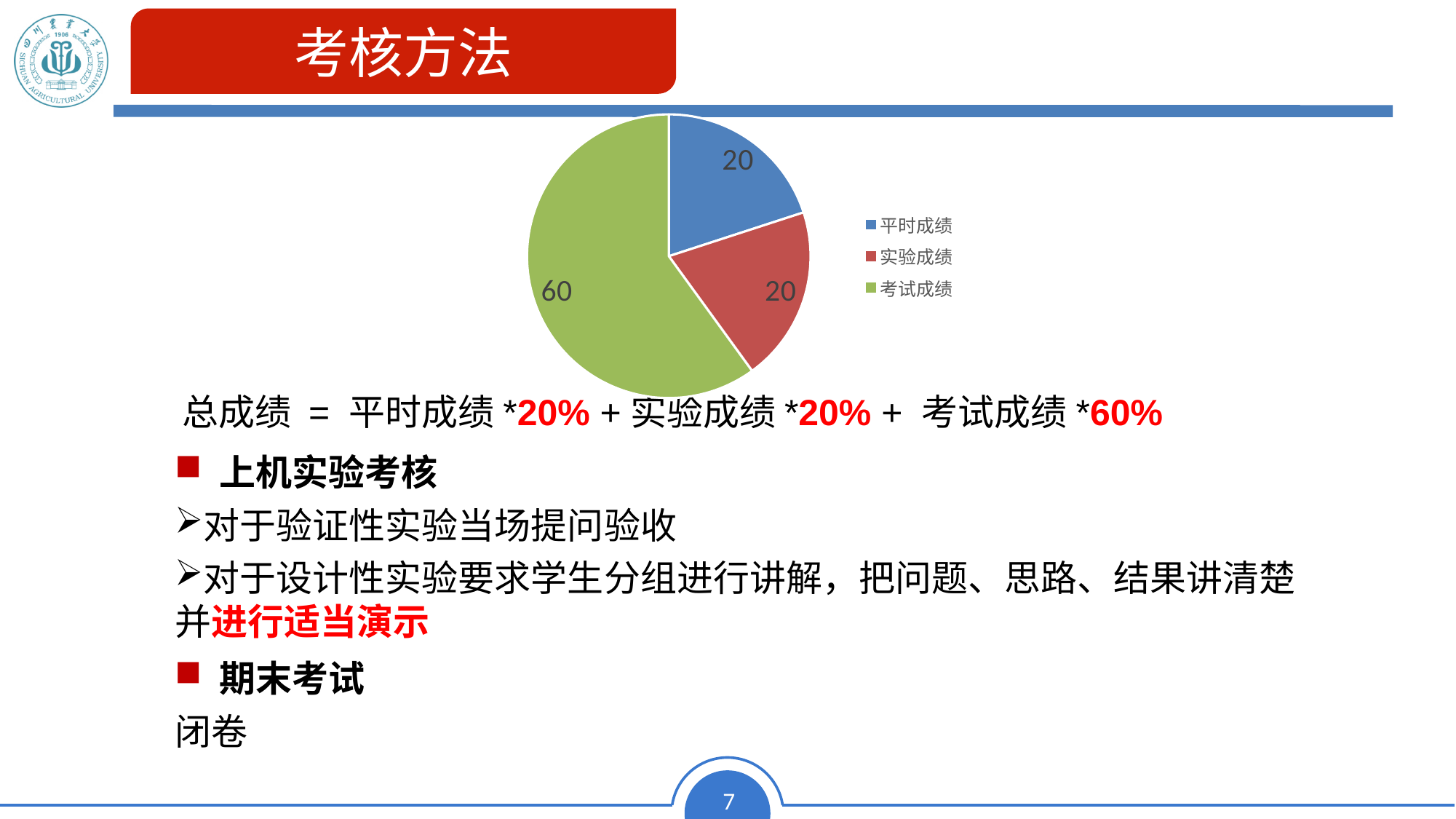

考核方法

### Chart

| Category | 列1 |
|---|---|
| 平时成绩 | 20.0 |
| 实验成绩 | 20.0 |
| 考试成绩 | 60.0 |
总成绩 = 平时成绩*20% +实验成绩*20% + 考试成绩*60%
 上机实验考核
对于验证性实验当场提问验收
对于设计性实验要求学生分组进行讲解，把问题、思路、结果讲清楚并进行适当演示
 期末考试
闭卷